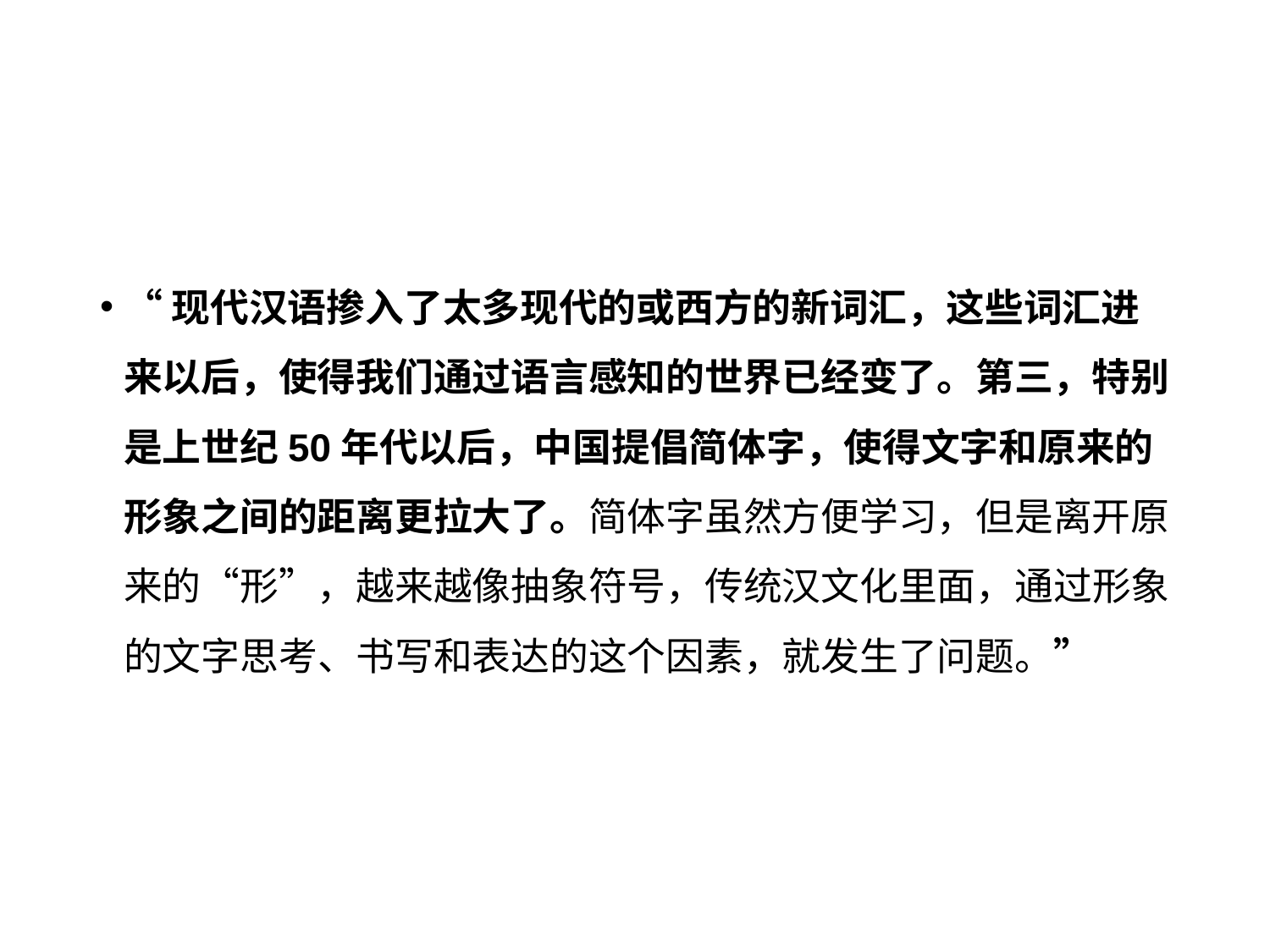

#
“现代汉语掺入了太多现代的或西方的新词汇，这些词汇进来以后，使得我们通过语言感知的世界已经变了。第三，特别是上世纪50年代以后，中国提倡简体字，使得文字和原来的形象之间的距离更拉大了。简体字虽然方便学习，但是离开原来的“形”，越来越像抽象符号，传统汉文化里面，通过形象的文字思考、书写和表达的这个因素，就发生了问题。”